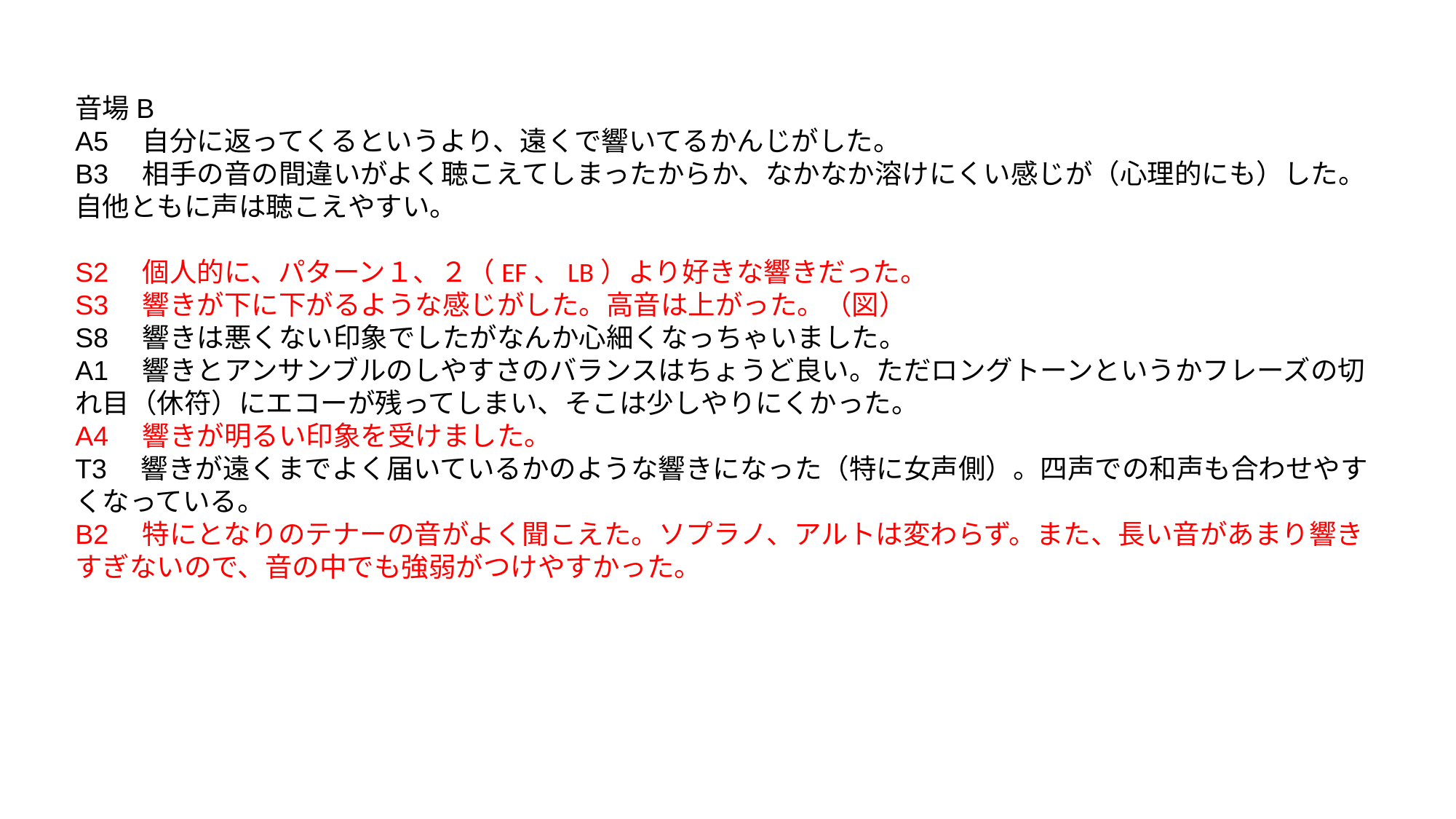

音場B
A5　自分に返ってくるというより、遠くで響いてるかんじがした。
B3　相手の音の間違いがよく聴こえてしまったからか、なかなか溶けにくい感じが（心理的にも）した。自他ともに声は聴こえやすい。

S2　個人的に、パターン１、２（EF、LB）より好きな響きだった。
S3　響きが下に下がるような感じがした。高音は上がった。（図）
S8　響きは悪くない印象でしたがなんか心細くなっちゃいました。
A1　響きとアンサンブルのしやすさのバランスはちょうど良い。ただロングトーンというかフレーズの切れ目（休符）にエコーが残ってしまい、そこは少しやりにくかった。
A4　響きが明るい印象を受けました。
T3　響きが遠くまでよく届いているかのような響きになった（特に女声側）。四声での和声も合わせやすくなっている。
B2　特にとなりのテナーの音がよく聞こえた。ソプラノ、アルトは変わらず。また、長い音があまり響きすぎないので、音の中でも強弱がつけやすかった。